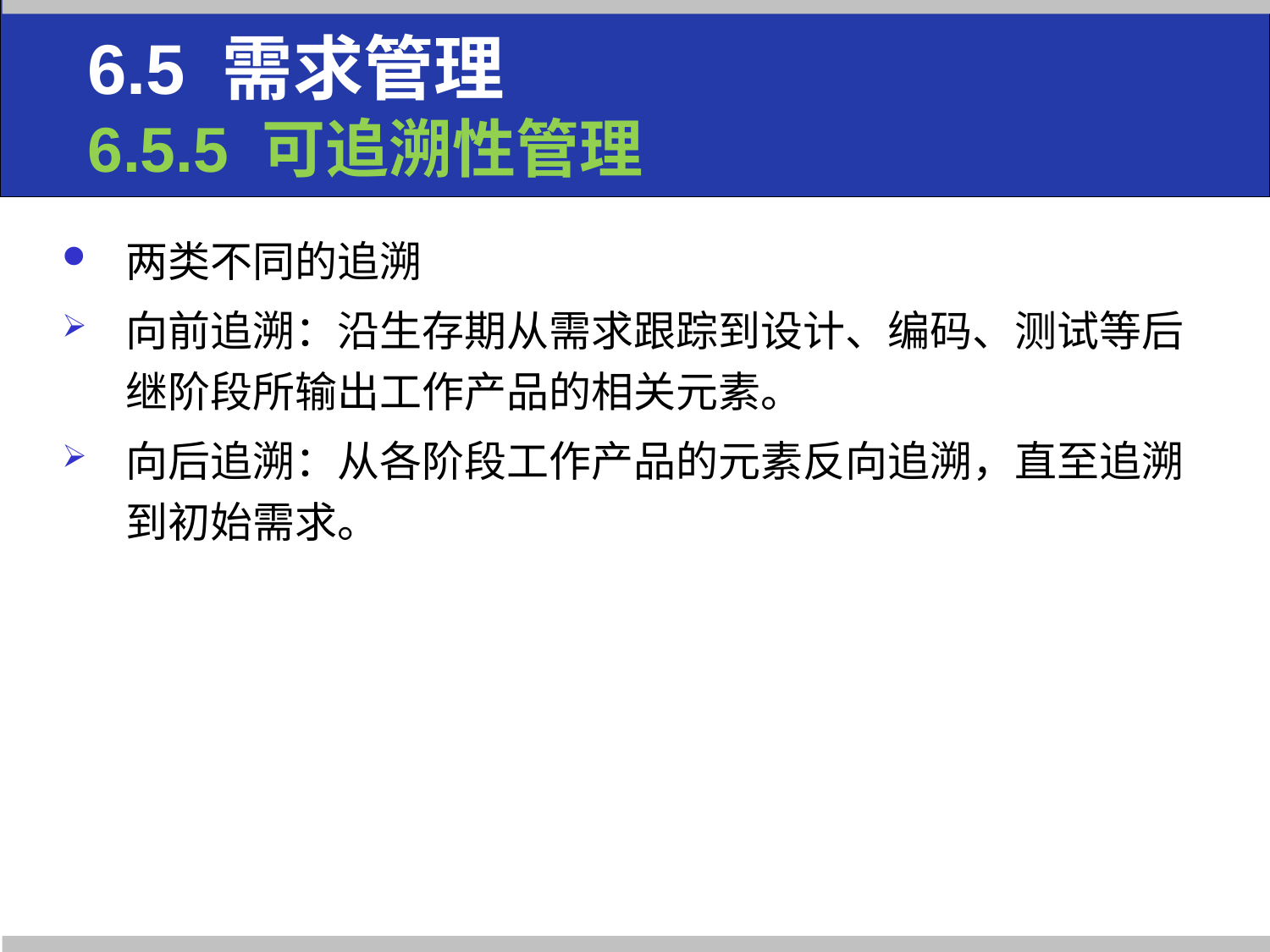

6.5 需求管理
6.5.5 可追溯性管理
两类不同的追溯
向前追溯：沿生存期从需求跟踪到设计、编码、测试等后继阶段所输出工作产品的相关元素。
向后追溯：从各阶段工作产品的元素反向追溯，直至追溯到初始需求。
810